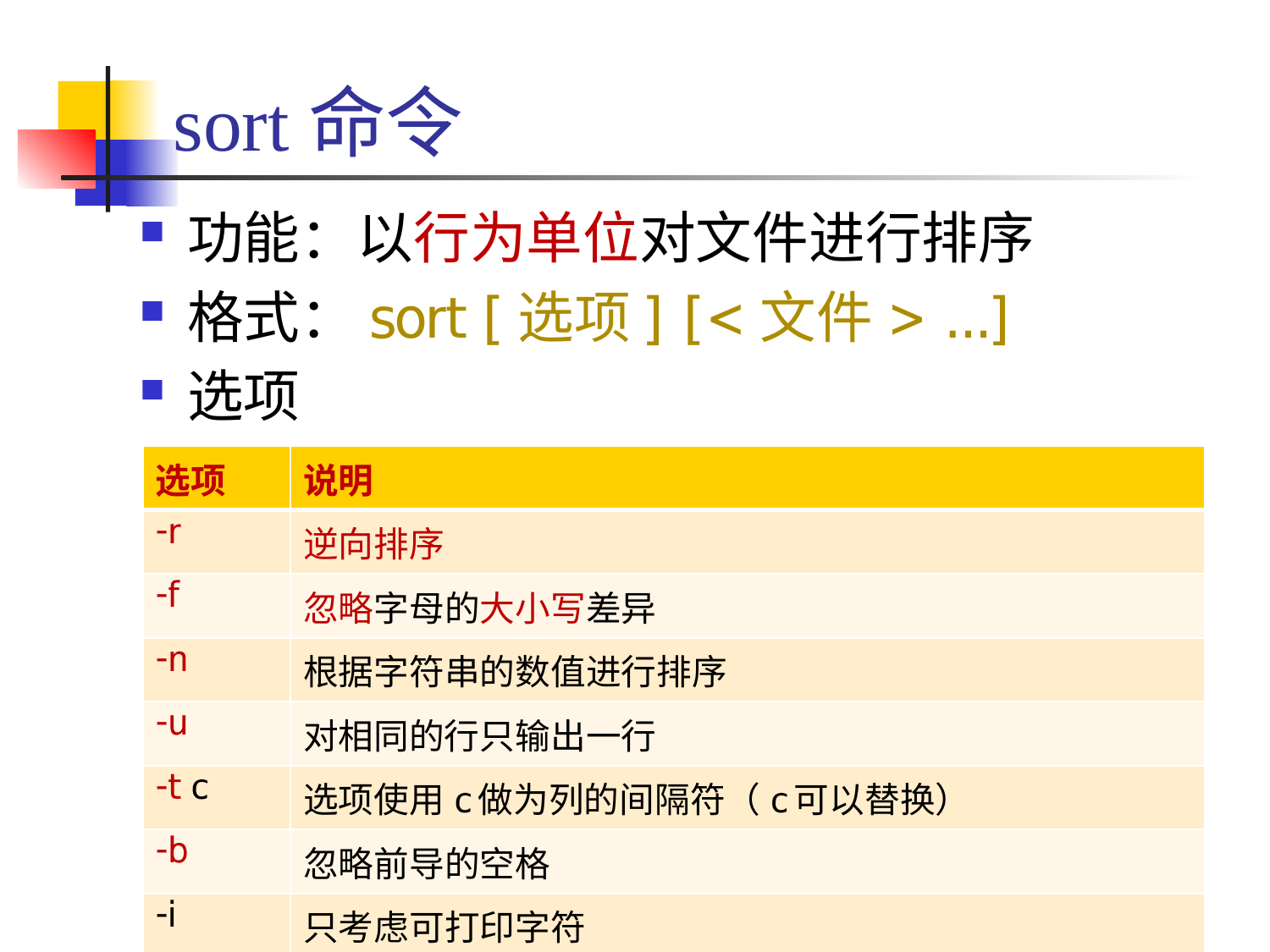

# sort命令
功能：以行为单位对文件进行排序
格式：sort [选项] [<文件> …]
选项

| 选项 | 说明 |
| --- | --- |
| -r | 逆向排序 |
| -f | 忽略字母的大小写差异 |
| -n | 根据字符串的数值进行排序 |
| -u | 对相同的行只输出一行 |
| -t c | 选项使用c做为列的间隔符（c可以替换） |
| -b | 忽略前导的空格 |
| -i | 只考虑可打印字符 |
| -k N | 以第N列进行排序（默认以空格或制表符作为列的间隔符） |